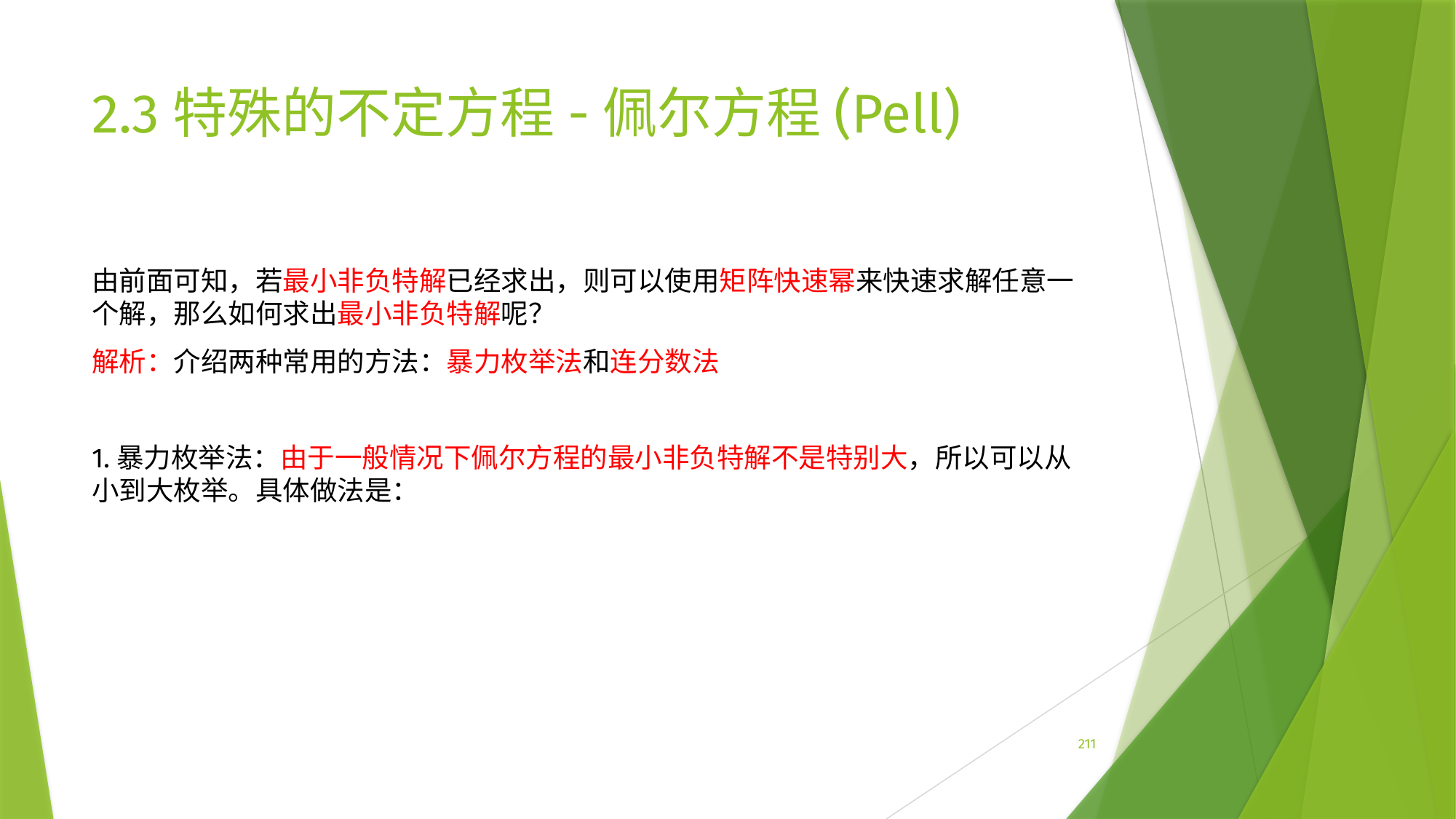

# 2.3特殊的不定方程-佩尔方程(Pell)
由前面可知，若最小非负特解已经求出，则可以使用矩阵快速幂来快速求解任意一个解，那么如何求出最小非负特解呢？
解析：介绍两种常用的方法：暴力枚举法和连分数法

1.暴力枚举法：由于一般情况下佩尔方程的最小非负特解不是特别大，所以可以从小到大枚举。具体做法是：
211